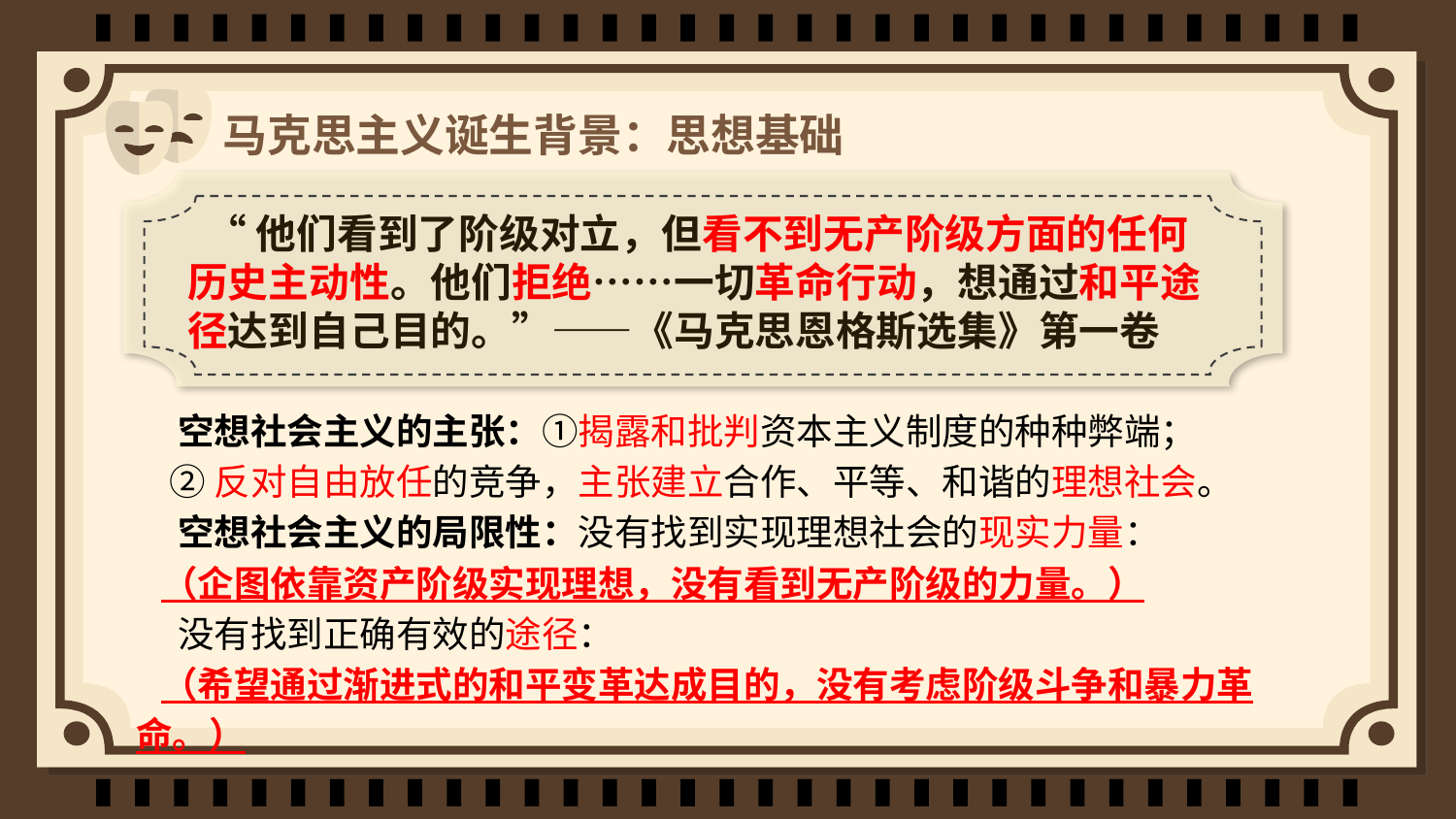

# 马克思主义诞生背景：思想基础

  “他们看到了阶级对立，但看不到无产阶级方面的任何历史主动性。他们拒绝……一切革命行动，想通过和平途径达到自己目的。”——《马克思恩格斯选集》第一卷
    空想社会主义的主张：①揭露和批判资本主义制度的种种弊端；
    ②反对自由放任的竞争，主张建立合作、平等、和谐的理想社会。
    空想社会主义的局限性：没有找到实现理想社会的现实力量：
  （企图依靠资产阶级实现理想，没有看到无产阶级的力量。）
    没有找到正确有效的途径：
  （希望通过渐进式的和平变革达成目的，没有考虑阶级斗争和暴力革命。）